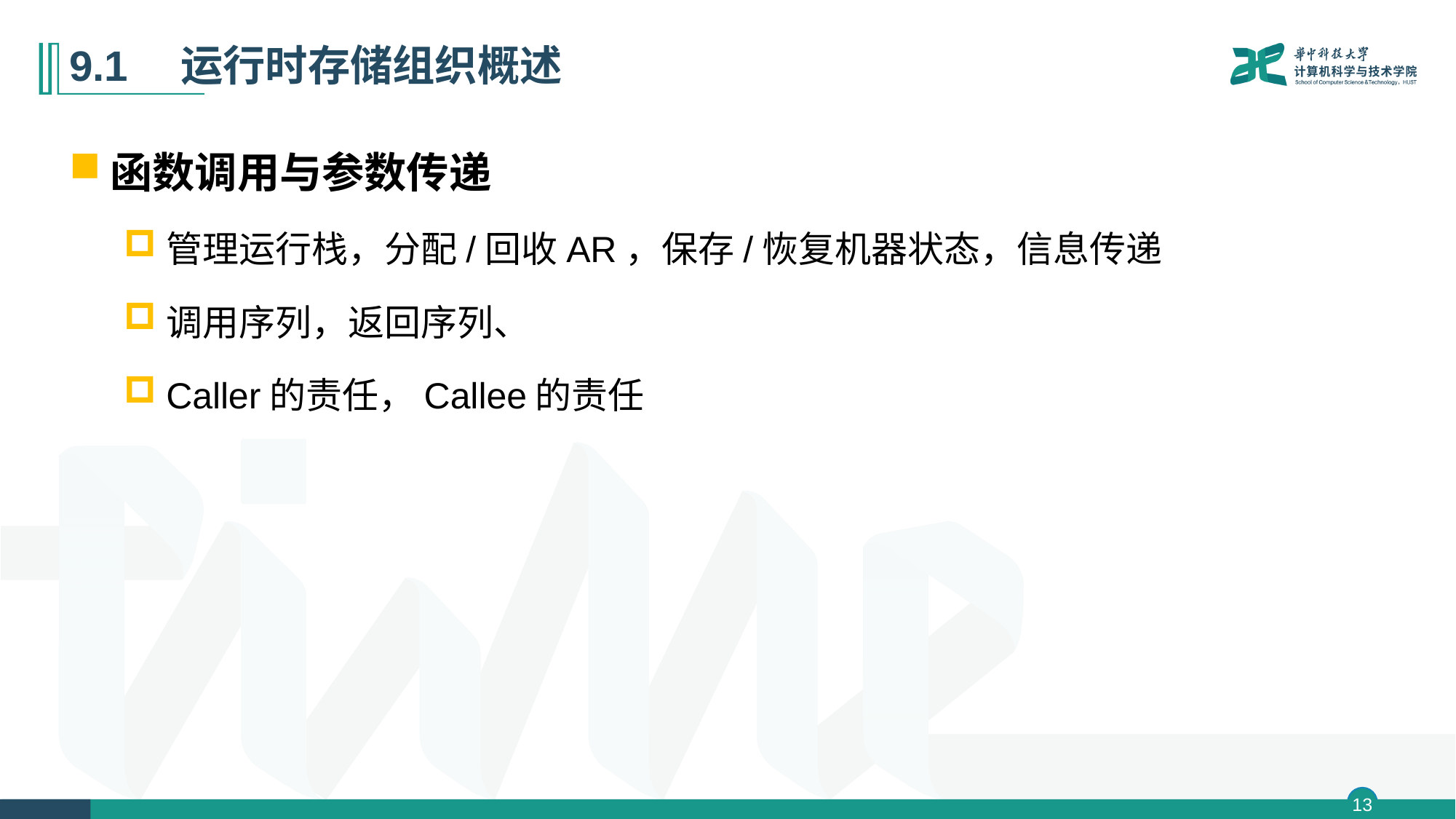

# 9.1　运行时存储组织概述
函数调用与参数传递
管理运行栈，分配/回收AR，保存/恢复机器状态，信息传递
调用序列，返回序列、
Caller的责任，Callee的责任